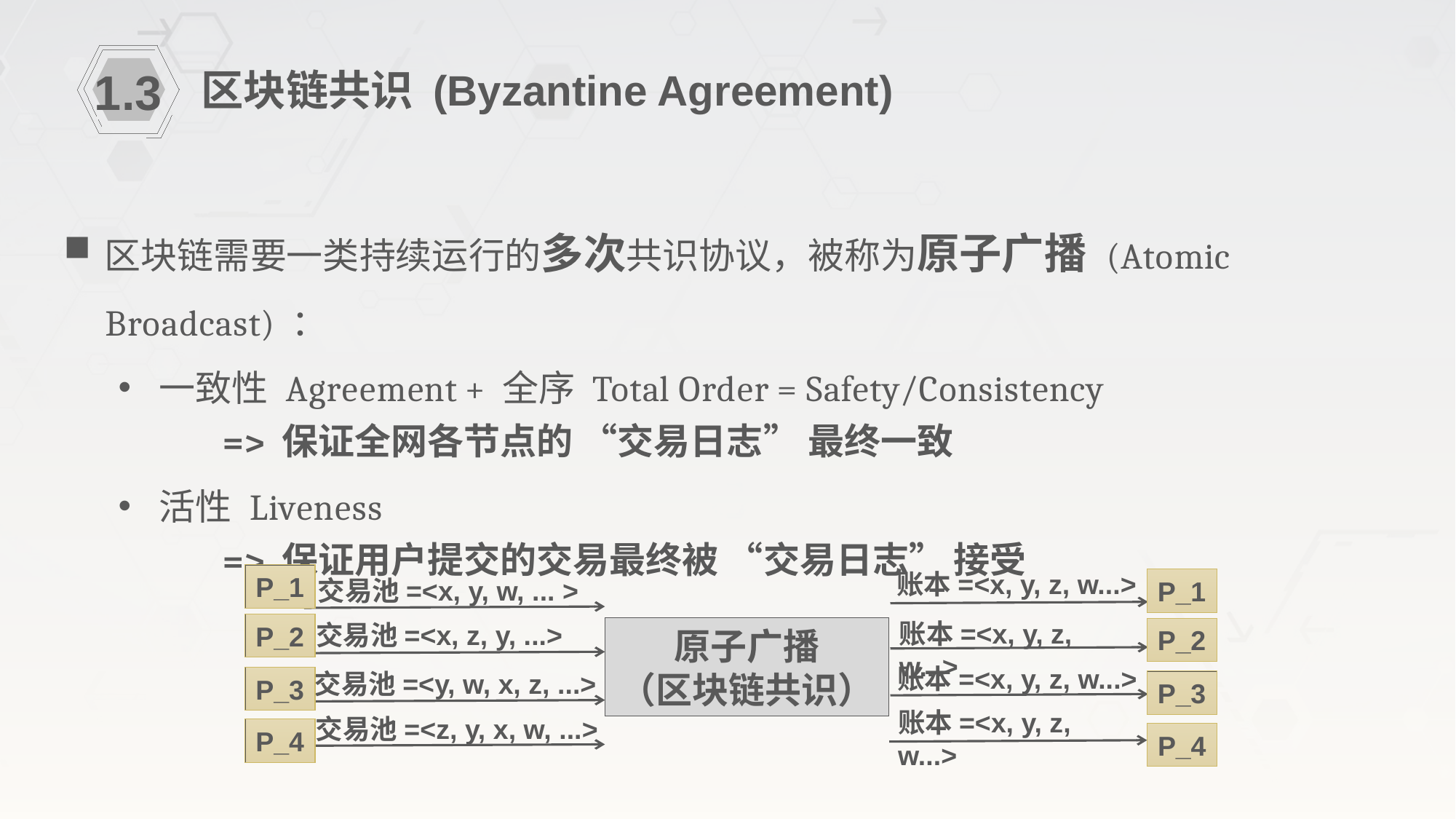

区块链共识 (Byzantine Agreement)
1.3
区块链需要一类持续运行的多次共识协议，被称为原子广播 (Atomic Broadcast) ：
一致性 Agreement + 全序 Total Order = Safety/Consistency
             => 保证全网各节点的 “交易日志” 最终一致
活性 Liveness
             => 保证用户提交的交易最终被 “交易日志” 接受
账本=<x, y, z, w...>
P_1
交易池=<x, y, w, ... >
P_1
原子广播
（区块链共识）
账本=<x, y, z, w...>
交易池=<x, z, y, ...>
P_2
P_2
账本=<x, y, z, w...>
交易池=<y, w, x, z, ...>
P_3
P_3
账本=<x, y, z, w...>
交易池=<z, y, x, w, ...>
P_4
P_4